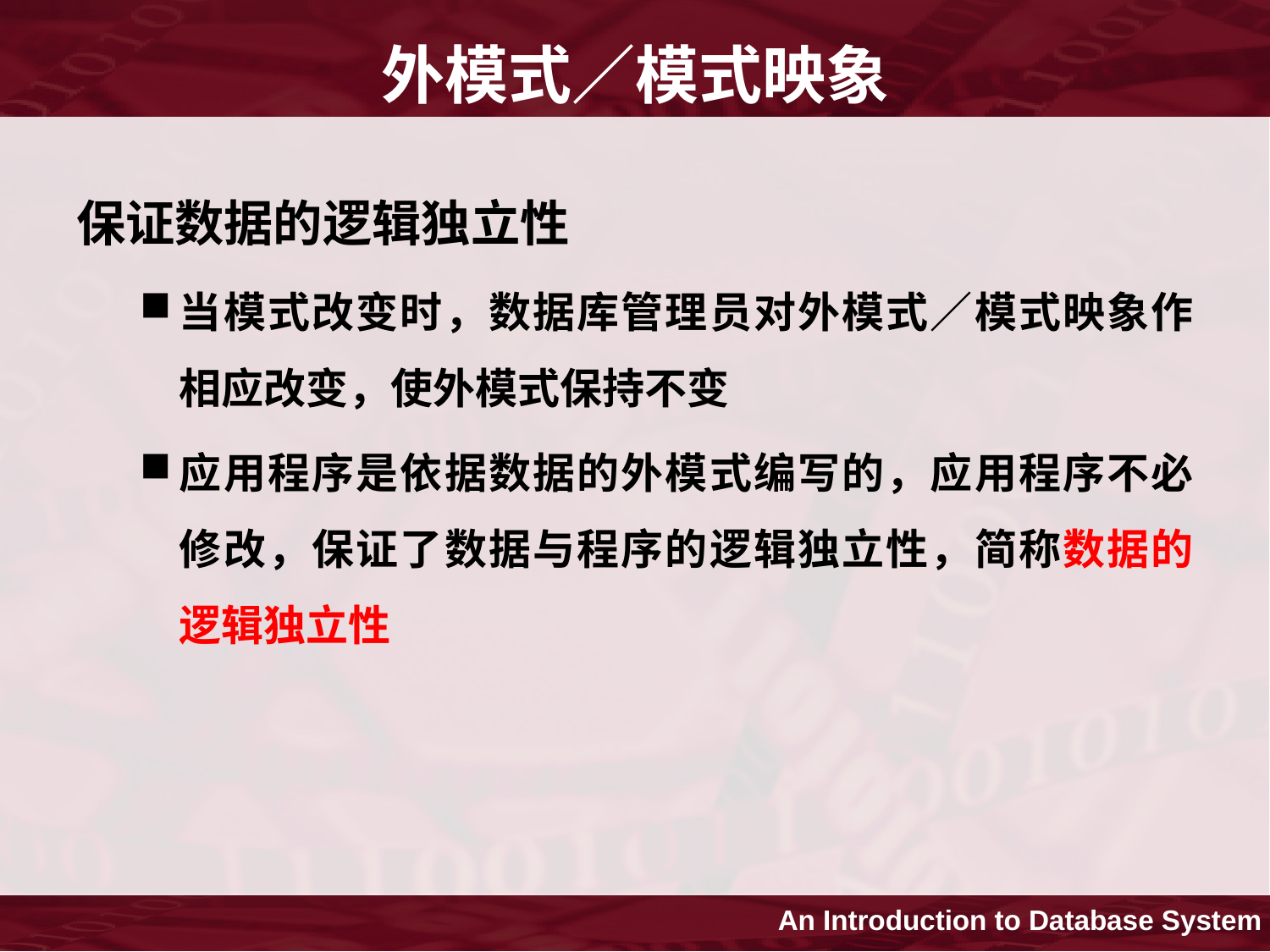

# 外模式／模式映象
保证数据的逻辑独立性
当模式改变时，数据库管理员对外模式／模式映象作相应改变，使外模式保持不变
应用程序是依据数据的外模式编写的，应用程序不必修改，保证了数据与程序的逻辑独立性，简称数据的逻辑独立性